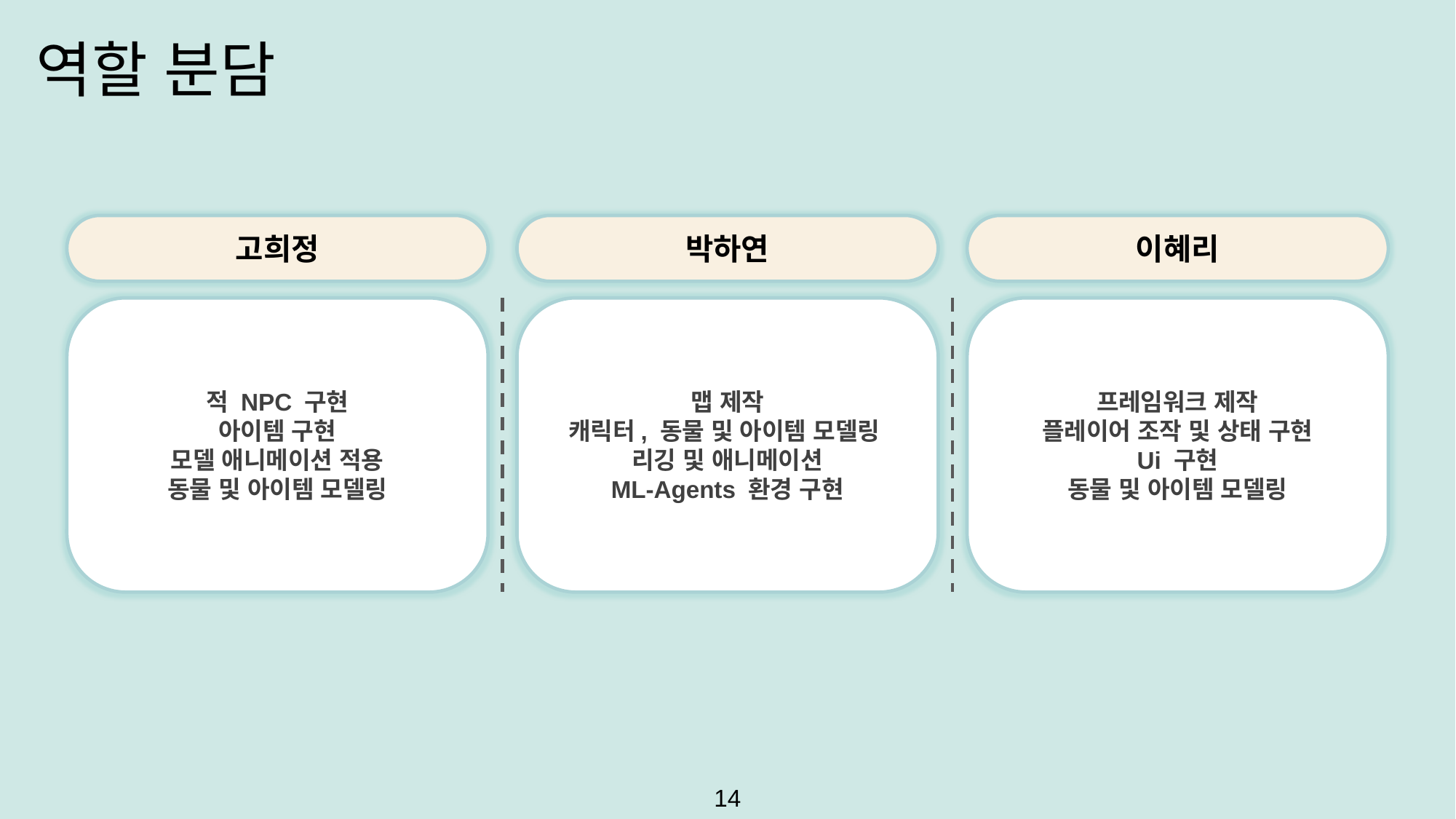

역할 분담
고희정
박하연
이혜리
프레임워크 제작
플레이어 조작 및 상태 구현
Ui 구현
동물 및 아이템 모델링
적 NPC 구현
아이템 구현
모델 애니메이션 적용
동물 및 아이템 모델링
맵 제작
캐릭터, 동물 및 아이템 모델링
리깅 및 애니메이션
ML-Agents 환경 구현
14